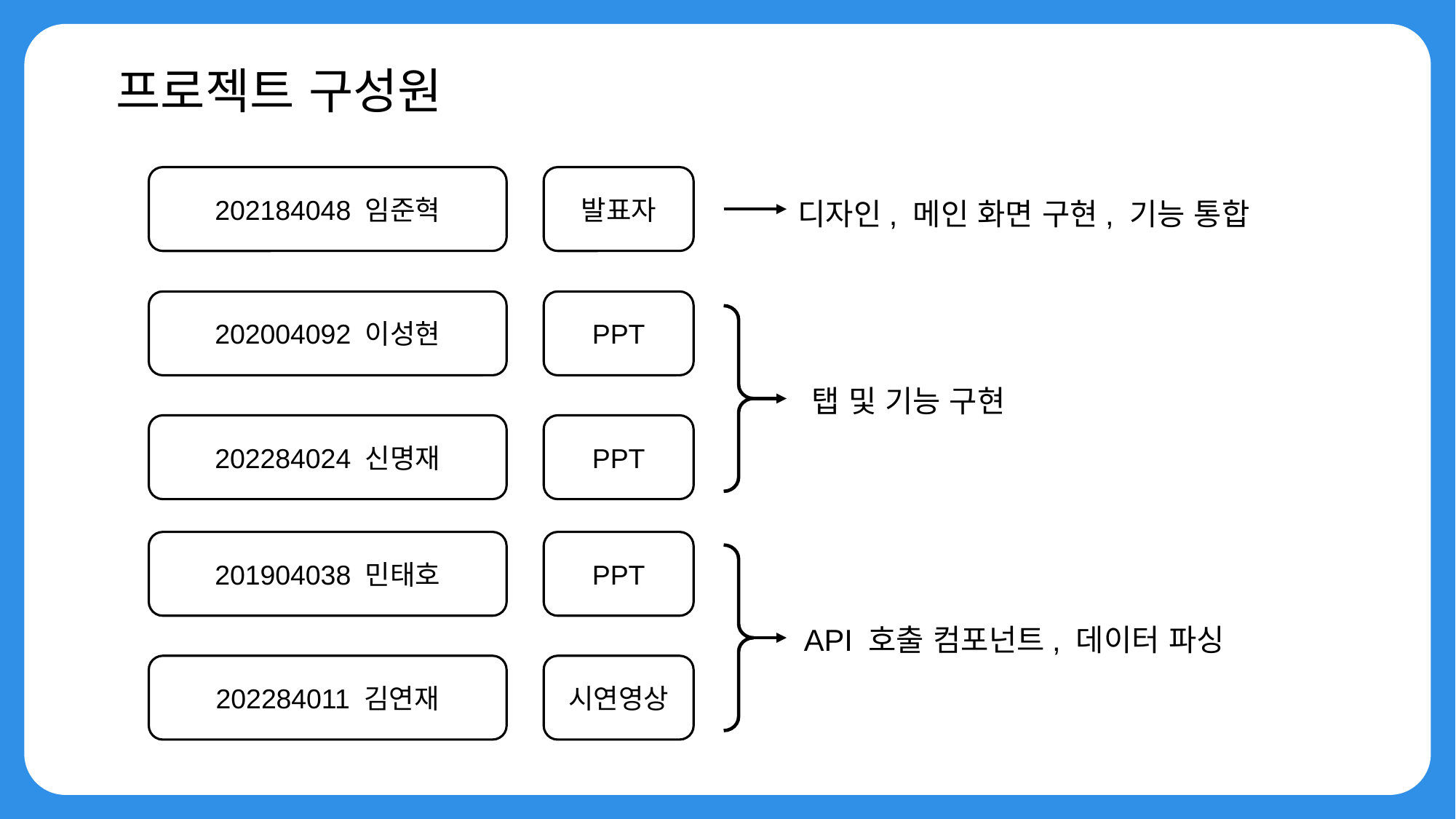

프로젝트 구성원
202184048 임준혁
발표자
디자인, 메인 화면 구현, 기능 통합
202004092 이성현
PPT

탭 및 기능 구현
202284024 신명재
PPT
201904038 민태호
PPT

API 호출 컴포넌트, 데이터 파싱
202284011 김연재
시연영상